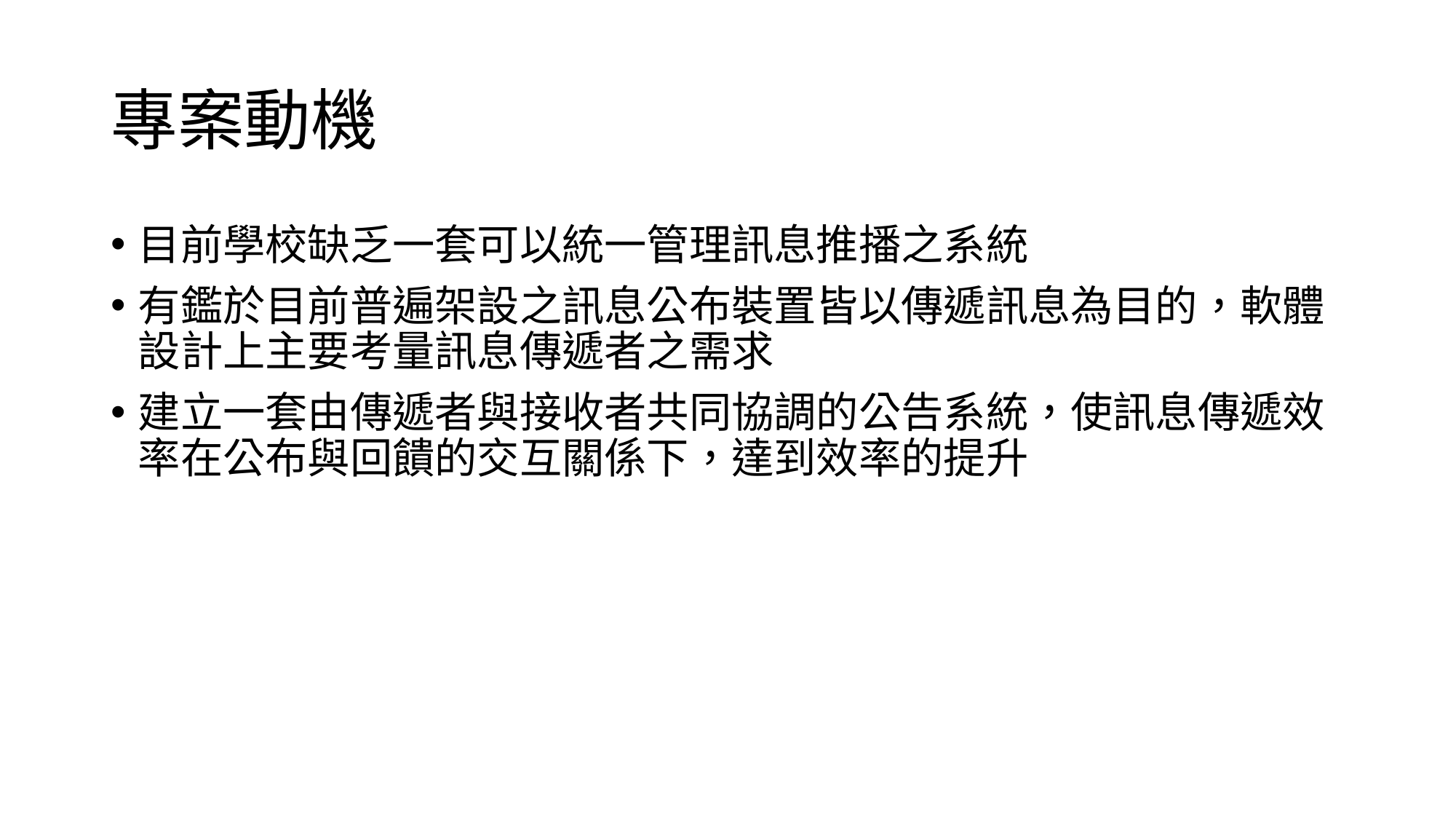

# 專案動機
目前學校缺乏一套可以統一管理訊息推播之系統
有鑑於目前普遍架設之訊息公布裝置皆以傳遞訊息為目的，軟體設計上主要考量訊息傳遞者之需求
建立一套由傳遞者與接收者共同協調的公告系統，使訊息傳遞效率在公布與回饋的交互關係下，達到效率的提升